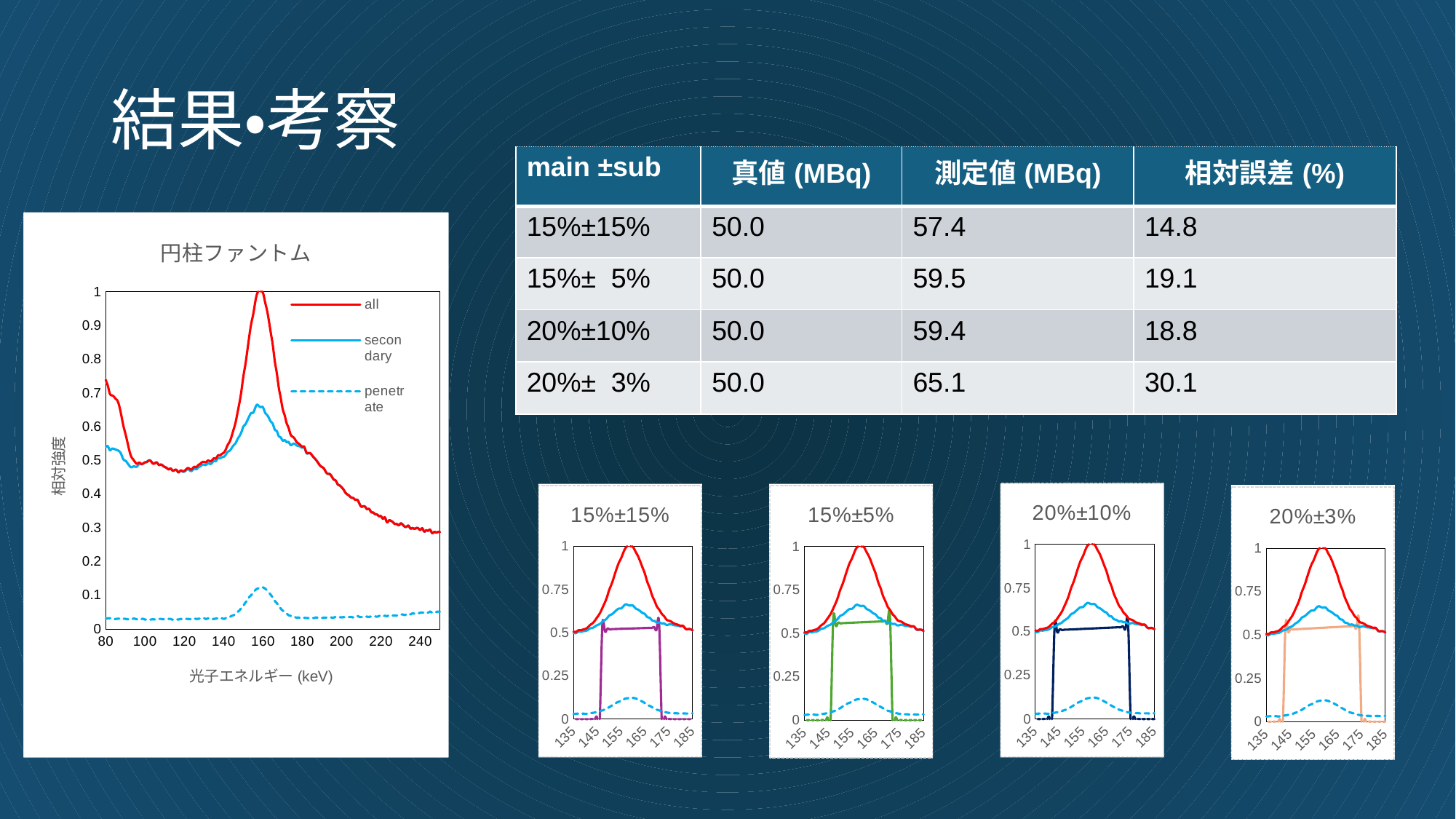

# 結果・考察
| main ±sub | 真値(MBq) | 測定値(MBq) | 相対誤差(%) |
| --- | --- | --- | --- |
| 15%±15% | 50.0 | 57.4 | 14.8 |
| 15%± 5% | 50.0 | 59.5 | 19.1 |
| 20%±10% | 50.0 | 59.4 | 18.8 |
| 20%± 3% | 50.0 | 65.1 | 30.1 |

### Chart:

| Category | all | secondary | penetration |
|---|---|---|---|

### Chart: 円柱ファントム

| Category | all | secondary | penetrate |
|---|---|---|---|

### Chart: 20%±10%

| Category | all | secondary | penetrate | 20%_10% |
|---|---|---|---|---|

### Chart: 15%±15%

| Category | all | secondary | penetration | 15%±15% |
|---|---|---|---|---|

### Chart: 15%±5%

| Category | all | secondary | penetration | 15%±5% |
|---|---|---|---|---|

### Chart: 20%±10%

| Category | all | secondary | penetration | 20%±10% |
|---|---|---|---|---|

### Chart: 15%±15%

| Category | all | secondary | penetrate | 15%_15% |
|---|---|---|---|---|

### Chart: 15%±5%

| Category | all | secondary | penetrate | 15%_5% |
|---|---|---|---|---|

### Chart: 20%±3%

| Category | all | secondary | penetration | 20%±10% |
|---|---|---|---|---|

### Chart: 20%±3%

| Category | all | secondary | penetrate | 20%_3% |
|---|---|---|---|---|